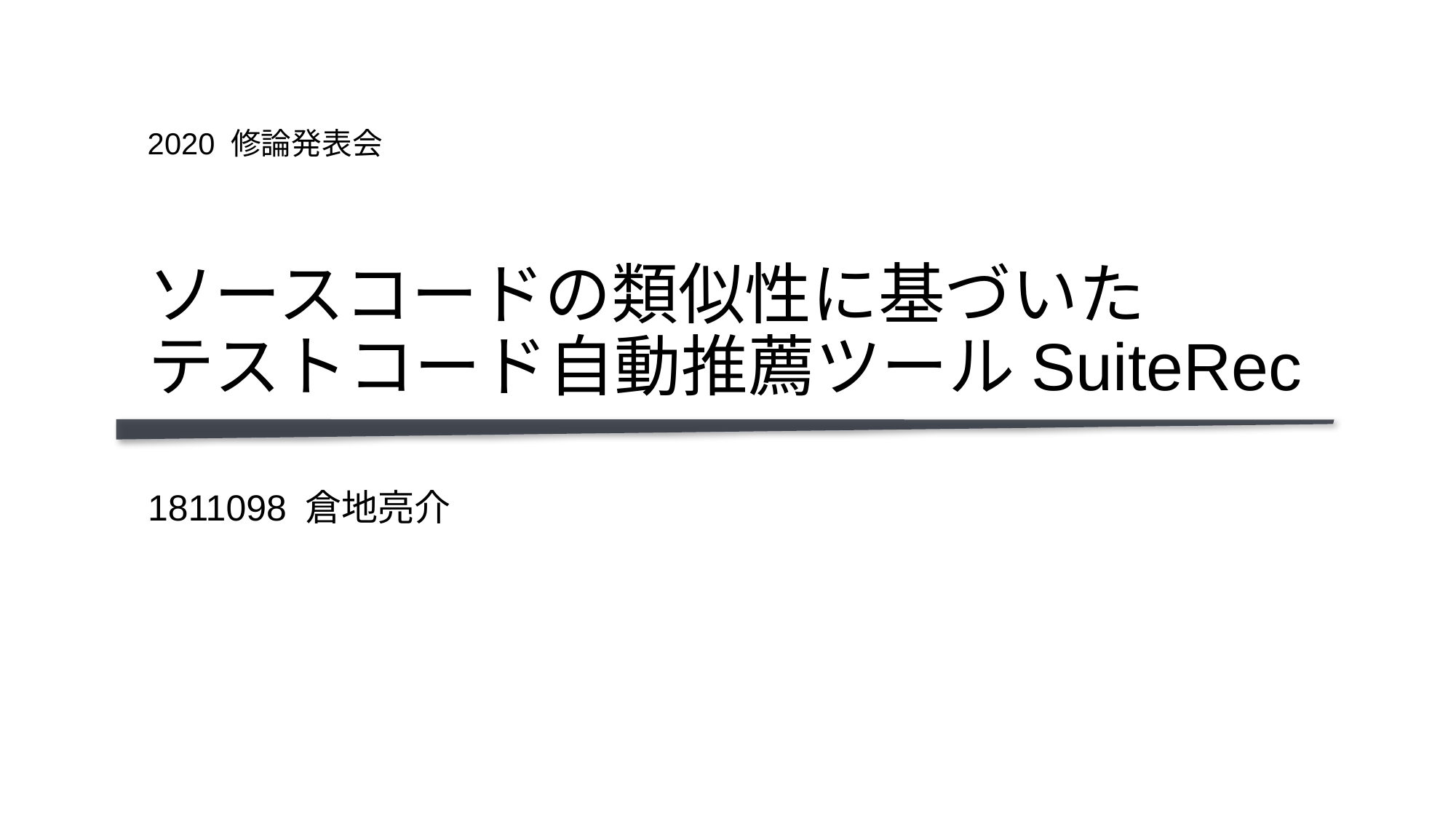

2020 修論発表会
# ソースコードの類似性に基づいた テストコード自動推薦ツールSuiteRec
1811098 倉地亮介